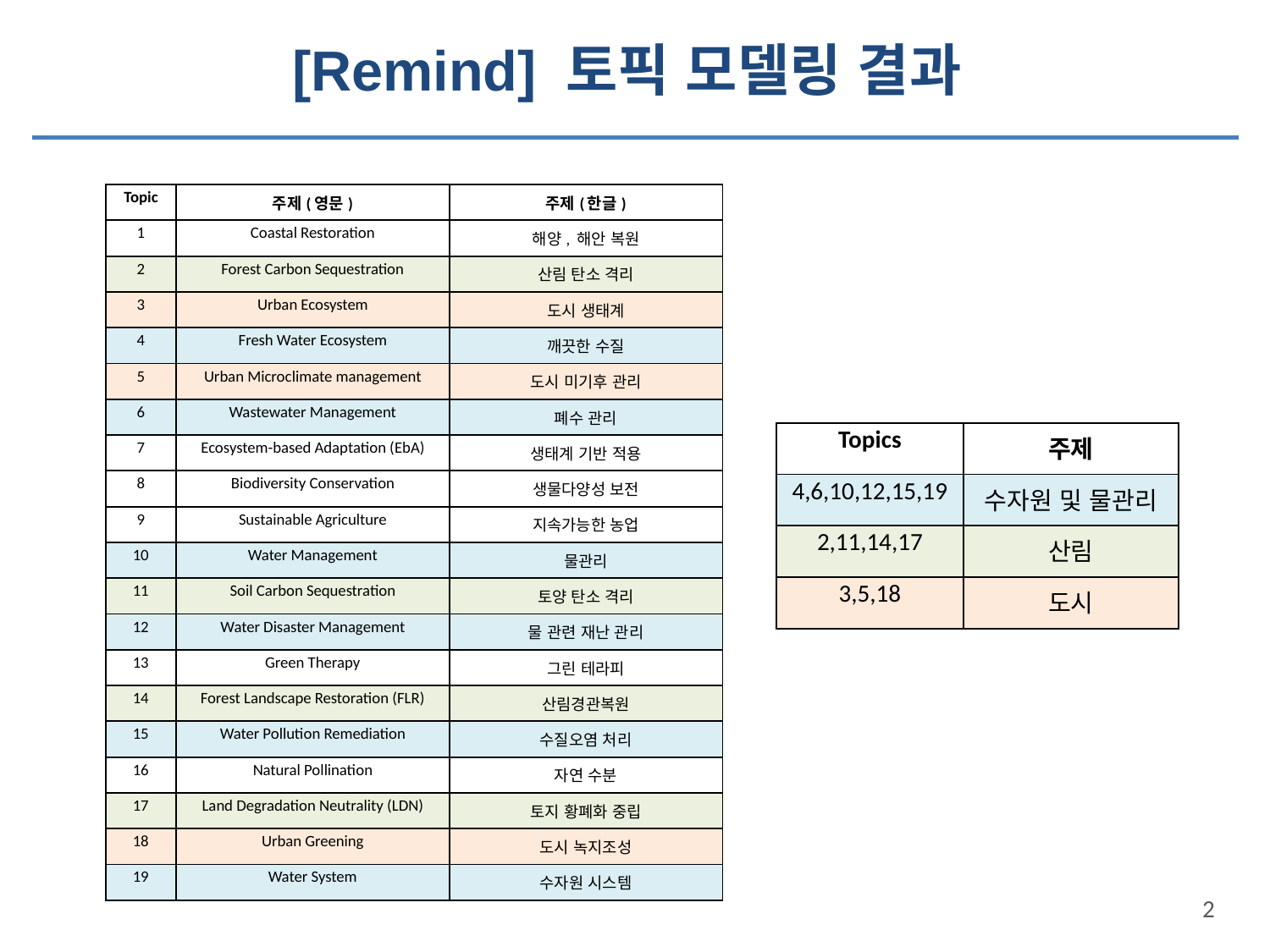

# [Remind] 토픽 모델링 결과

| Topic | 주제(영문) | 주제(한글) |
| --- | --- | --- |
| 1 | Coastal Restoration | 해양, 해안 복원 |
| 2 | Forest Carbon Sequestration | 산림 탄소 격리 |
| 3 | Urban Ecosystem | 도시 생태계 |
| 4 | Fresh Water Ecosystem | 깨끗한 수질 |
| 5 | Urban Microclimate management | 도시 미기후 관리 |
| 6 | Wastewater Management | 폐수 관리 |
| 7 | Ecosystem-based Adaptation (EbA) | 생태계 기반 적용 |
| 8 | Biodiversity Conservation | 생물다양성 보전 |
| 9 | Sustainable Agriculture | 지속가능한 농업 |
| 10 | Water Management | 물관리 |
| 11 | Soil Carbon Sequestration | 토양 탄소 격리 |
| 12 | Water Disaster Management | 물 관련 재난 관리 |
| 13 | Green Therapy | 그린 테라피 |
| 14 | Forest Landscape Restoration (FLR) | 산림경관복원 |
| 15 | Water Pollution Remediation | 수질오염 처리 |
| 16 | Natural Pollination | 자연 수분 |
| 17 | Land Degradation Neutrality (LDN) | 토지 황폐화 중립 |
| 18 | Urban Greening | 도시 녹지조성 |
| 19 | Water System | 수자원 시스템 |
| Topics | 주제 |
| --- | --- |
| 4,6,10,12,15,19 | 수자원 및 물관리 |
| 2,11,14,17 | 산림 |
| 3,5,18 | 도시 |
2